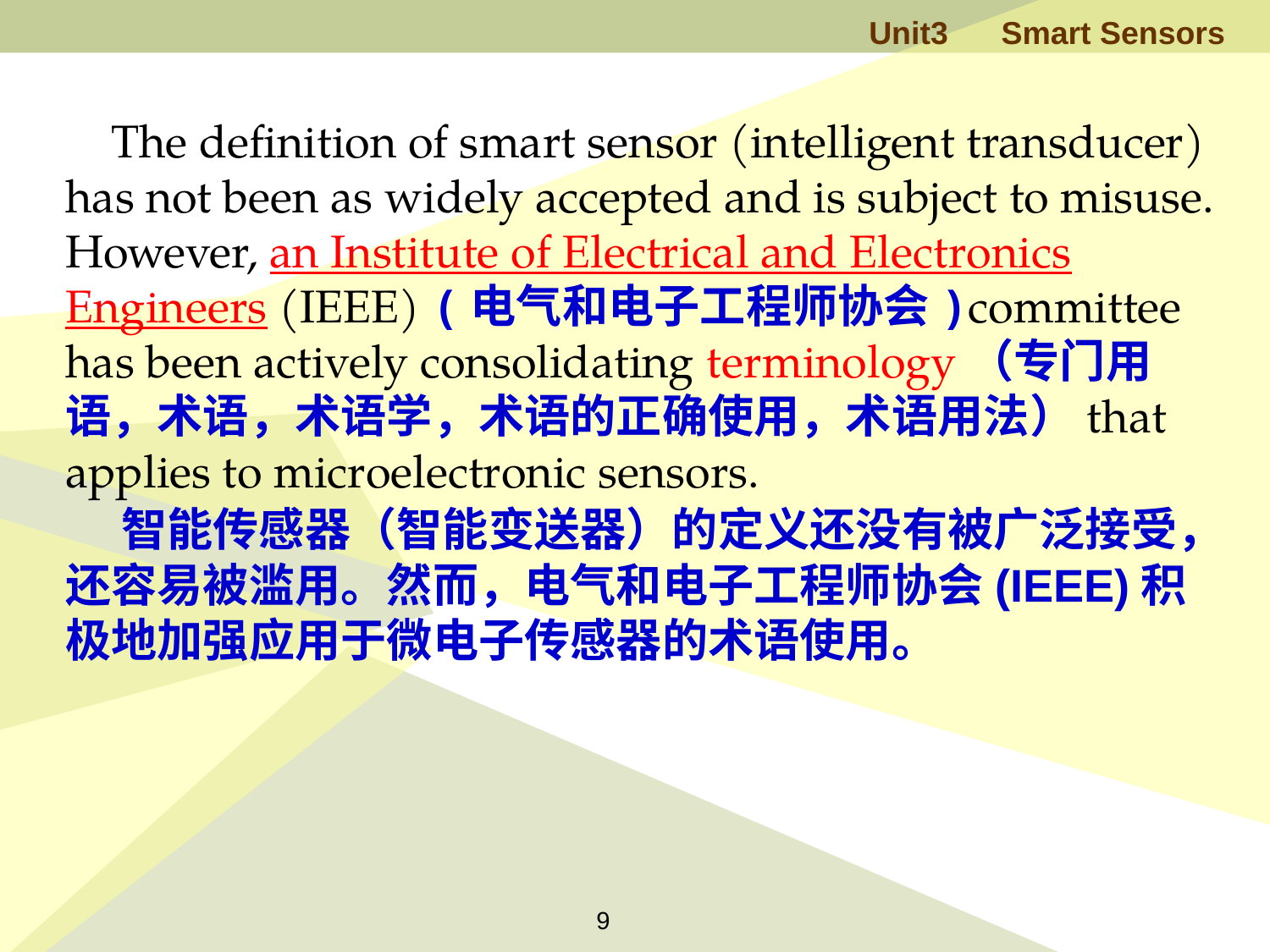

The definition of smart sensor (intelligent transducer) has not been as widely accepted and is subject to misuse. However, an Institute of Electrical and Electronics Engineers (IEEE) (电气和电子工程师协会)committee has been actively consolidating terminology（专门用语，术语，术语学，术语的正确使用，术语用法）that applies to microelectronic sensors.
    智能传感器（智能变送器）的定义还没有被广泛接受，还容易被滥用。然而，电气和电子工程师协会(IEEE)积极地加强应用于微电子传感器的术语使用。
9